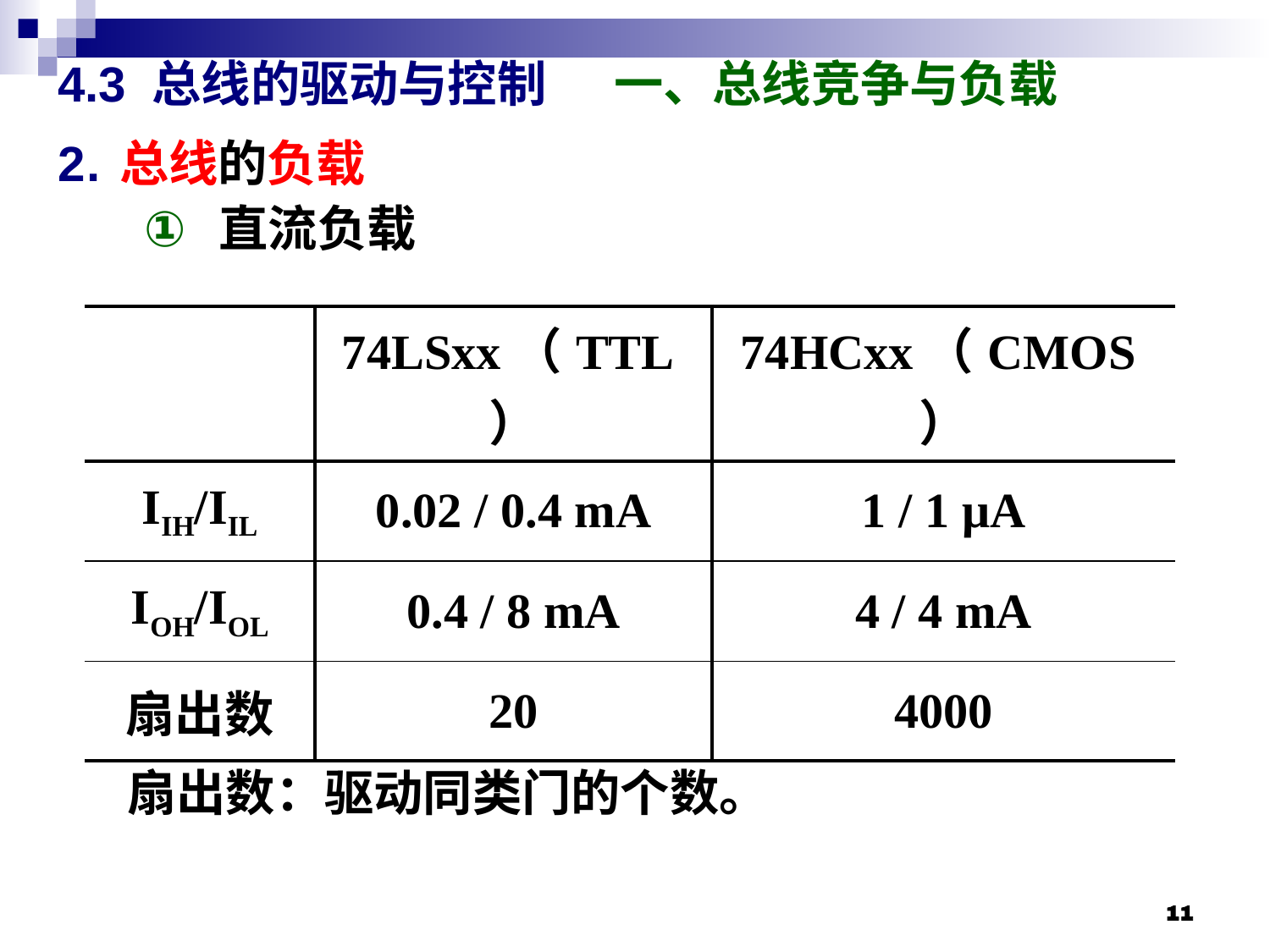

# 4.3 总线的驱动与控制      一、总线竞争与负载
总线的负载
直流负载
|  | 74LSxx（TTL） | 74HCxx（CMOS） |
| --- | --- | --- |
| IIH/IIL | 0.02 / 0.4 mA | 1 / 1 μA |
| IOH/IOL | 0.4 / 8 mA | 4 / 4 mA |
| 扇出数 | 20 | 4000 |
扇出数：驱动同类门的个数。
11